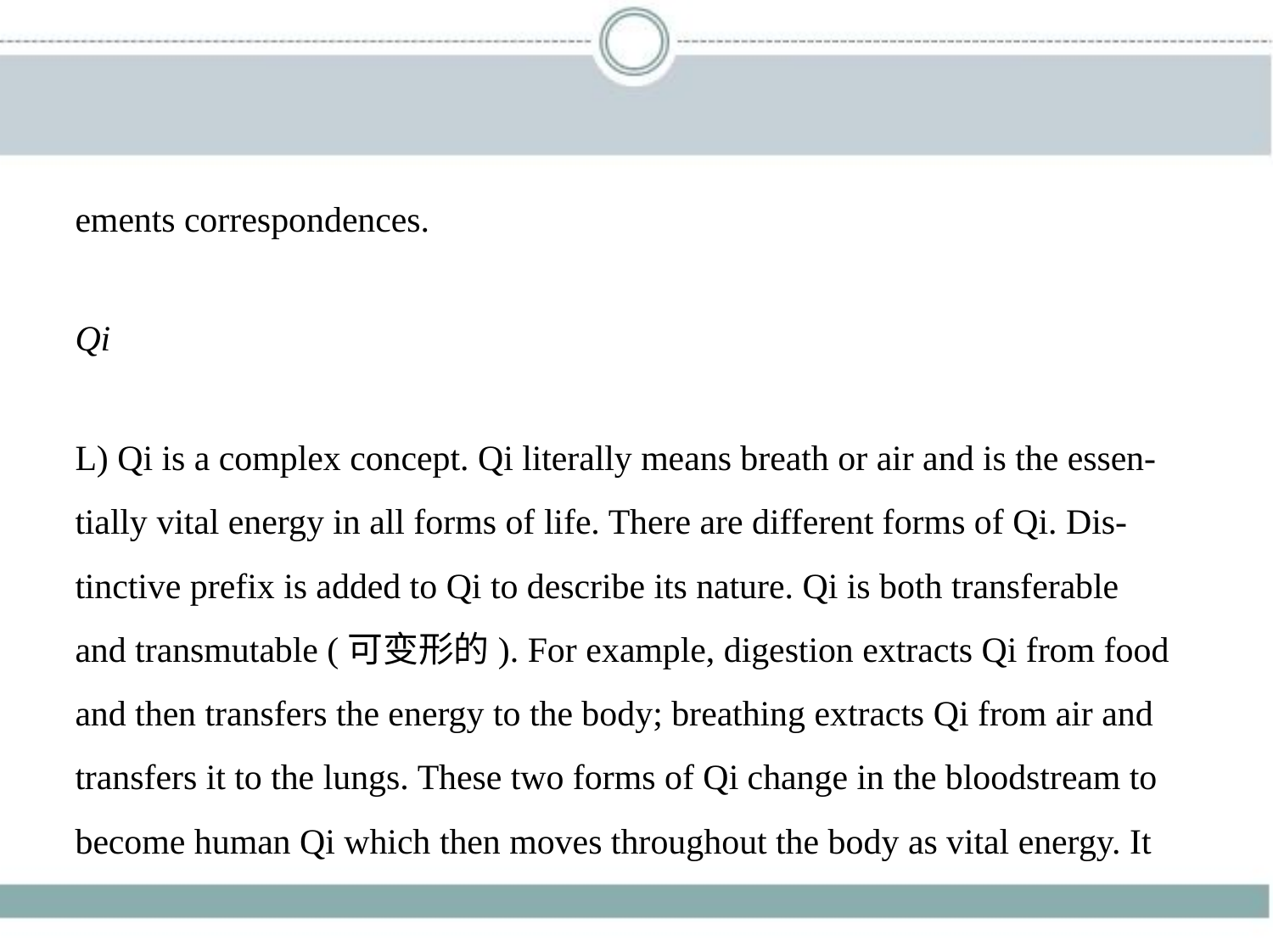

ements correspondences.
Qi
L) Qi is a complex concept. Qi literally means breath or air and is the essen-
tially vital energy in all forms of life. There are different forms of Qi. Dis-
tinctive prefix is added to Qi to describe its nature. Qi is both transferable
and transmutable (可变形的). For example, digestion extracts Qi from food
and then transfers the energy to the body; breathing extracts Qi from air and
transfers it to the lungs. These two forms of Qi change in the bloodstream to
become human Qi which then moves throughout the body as vital energy. It